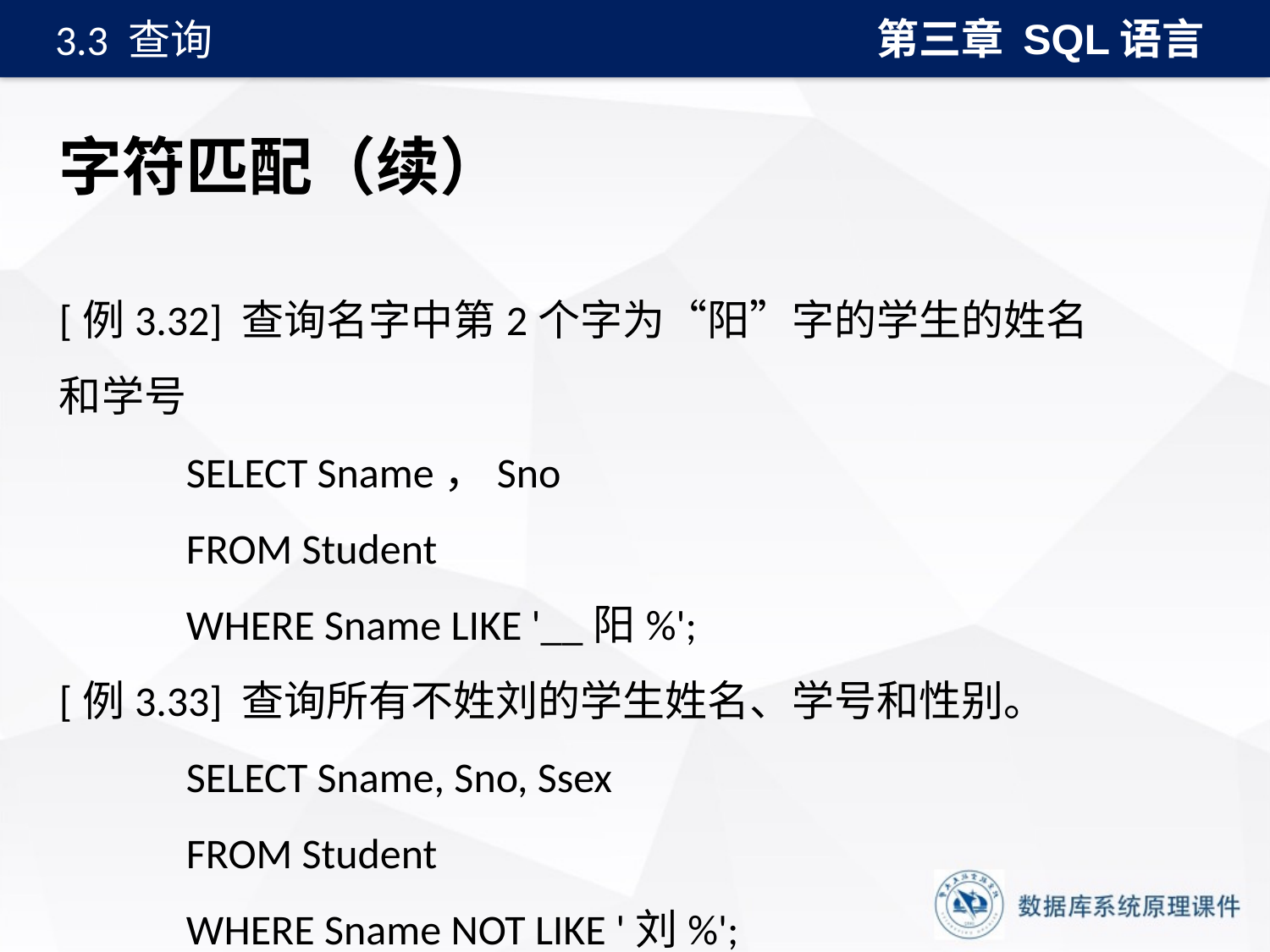

第三章 SQL语言
3.3 查询
# 字符匹配（续）
[例3.32] 查询名字中第2个字为“阳”字的学生的姓名和学号
SELECT Sname，Sno
FROM Student
WHERE Sname LIKE '__阳%';
[例3.33] 查询所有不姓刘的学生姓名、学号和性别。
SELECT Sname, Sno, Ssex
FROM Student
WHERE Sname NOT LIKE '刘%';